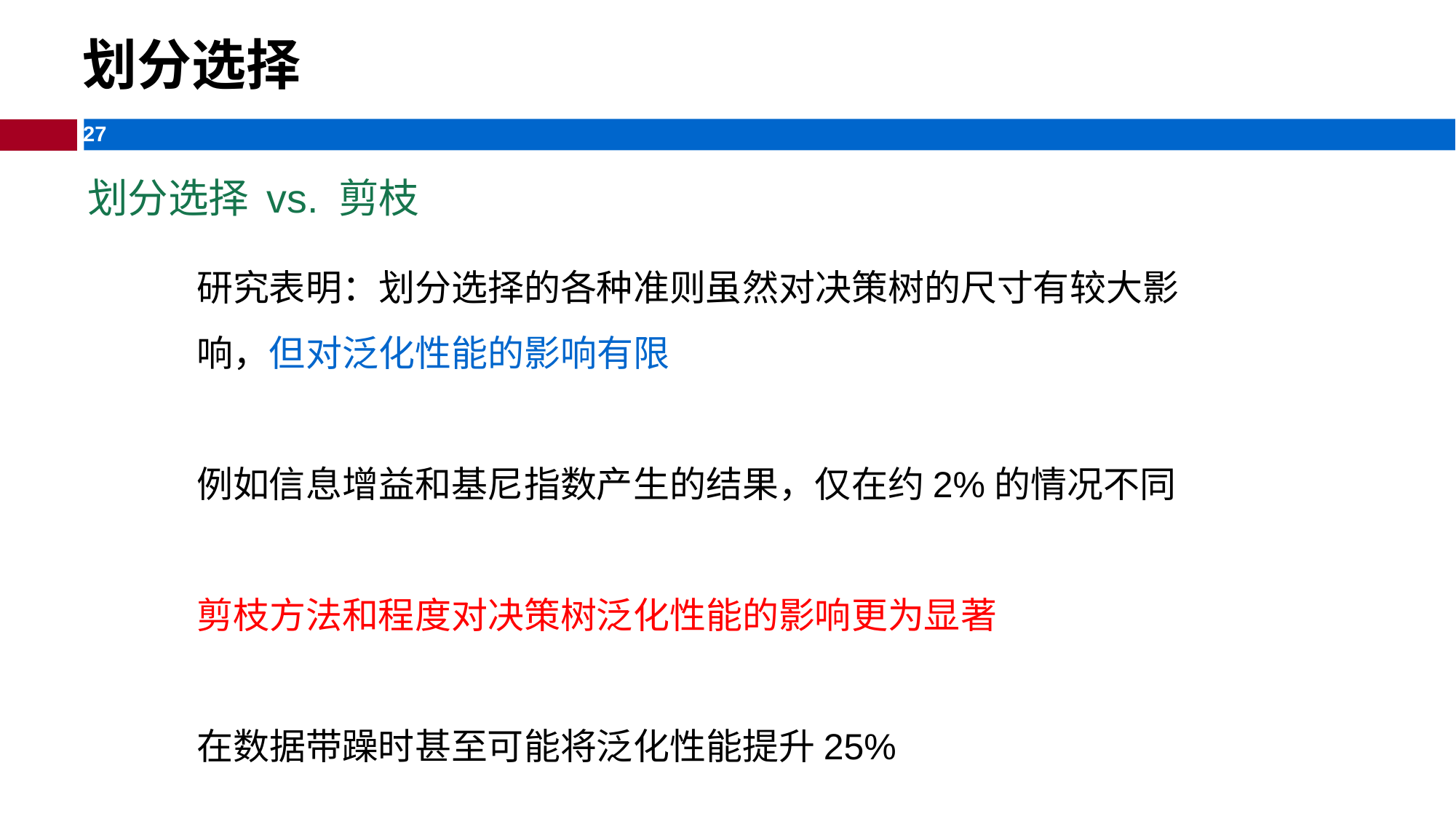

划分选择
划分选择 vs. 剪枝
研究表明：划分选择的各种准则虽然对决策树的尺寸有较大影响，但对泛化性能的影响有限

例如信息增益和基尼指数产生的结果，仅在约2%的情况不同

剪枝方法和程度对决策树泛化性能的影响更为显著

在数据带躁时甚至可能将泛化性能提升25%